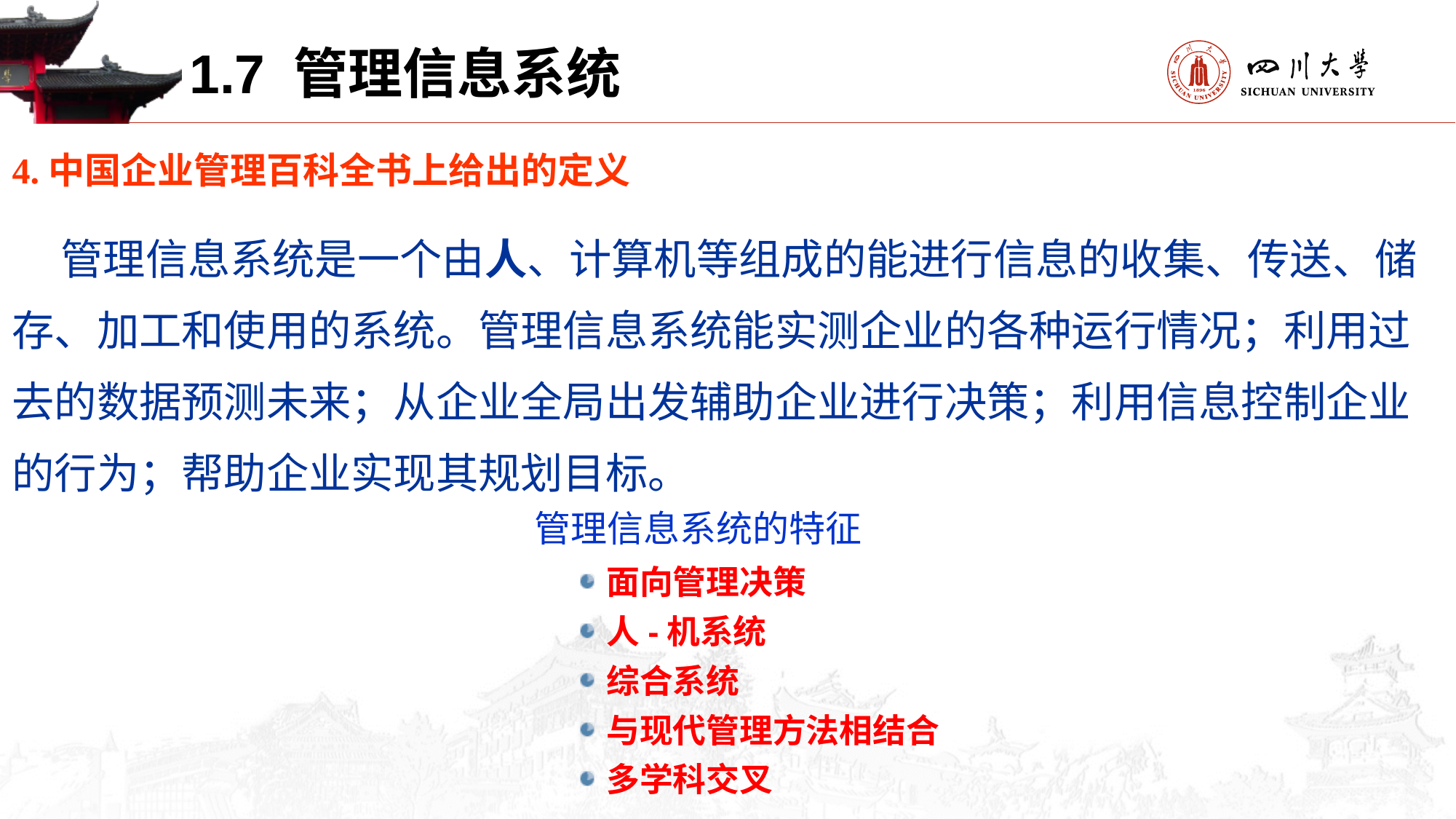

1.7 管理信息系统

4.中国企业管理百科全书上给出的定义
    管理信息系统是一个由人、计算机等组成的能进行信息的收集、传送、储存、加工和使用的系统。管理信息系统能实测企业的各种运行情况；利用过去的数据预测未来；从企业全局出发辅助企业进行决策；利用信息控制企业的行为；帮助企业实现其规划目标。
管理信息系统的特征
面向管理决策
人-机系统
综合系统
与现代管理方法相结合
多学科交叉